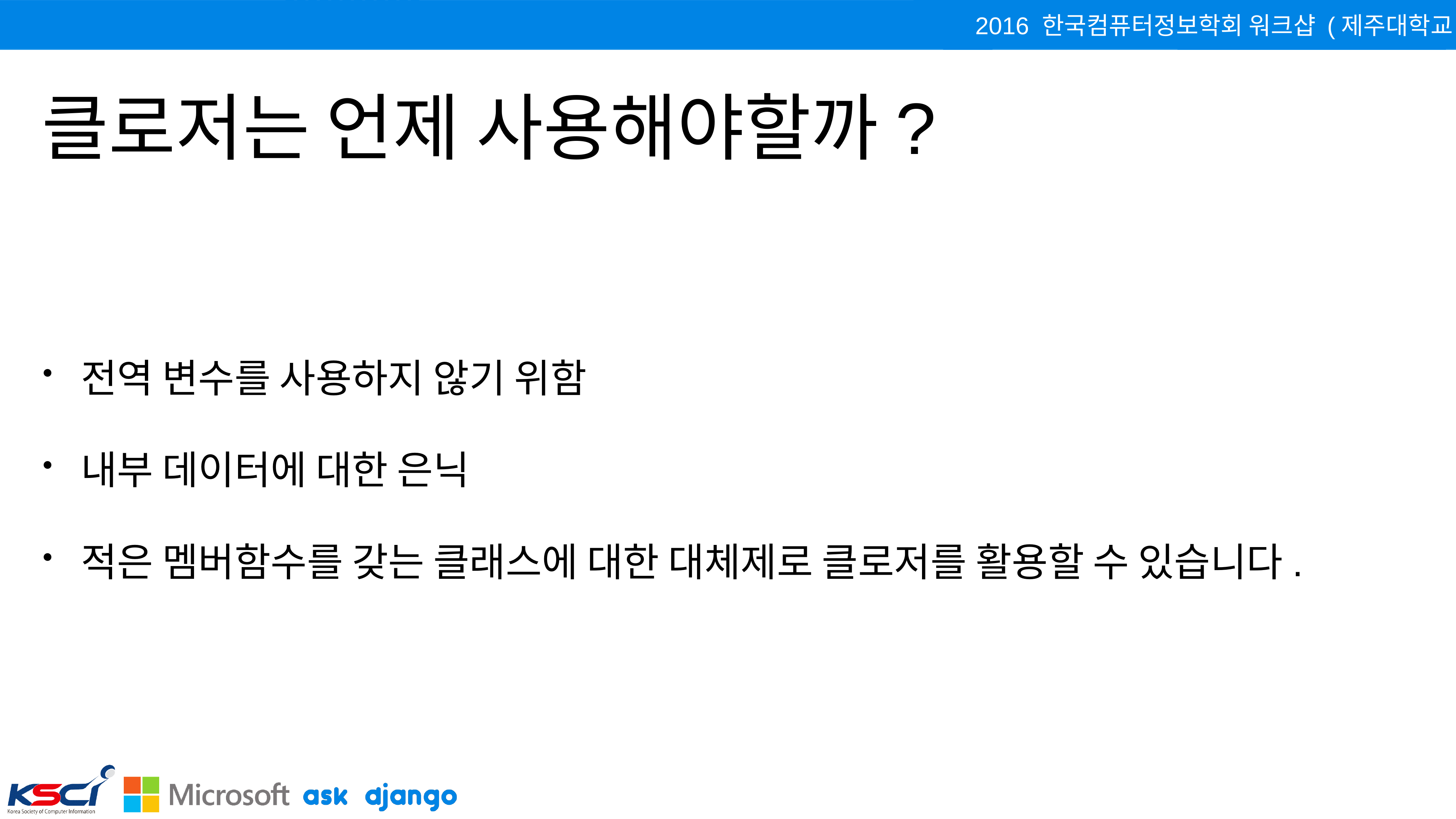

# 클로저는 언제 사용해야할까?
전역 변수를 사용하지 않기 위함
내부 데이터에 대한 은닉
적은 멤버함수를 갖는 클래스에 대한 대체제로 클로저를 활용할 수 있습니다.